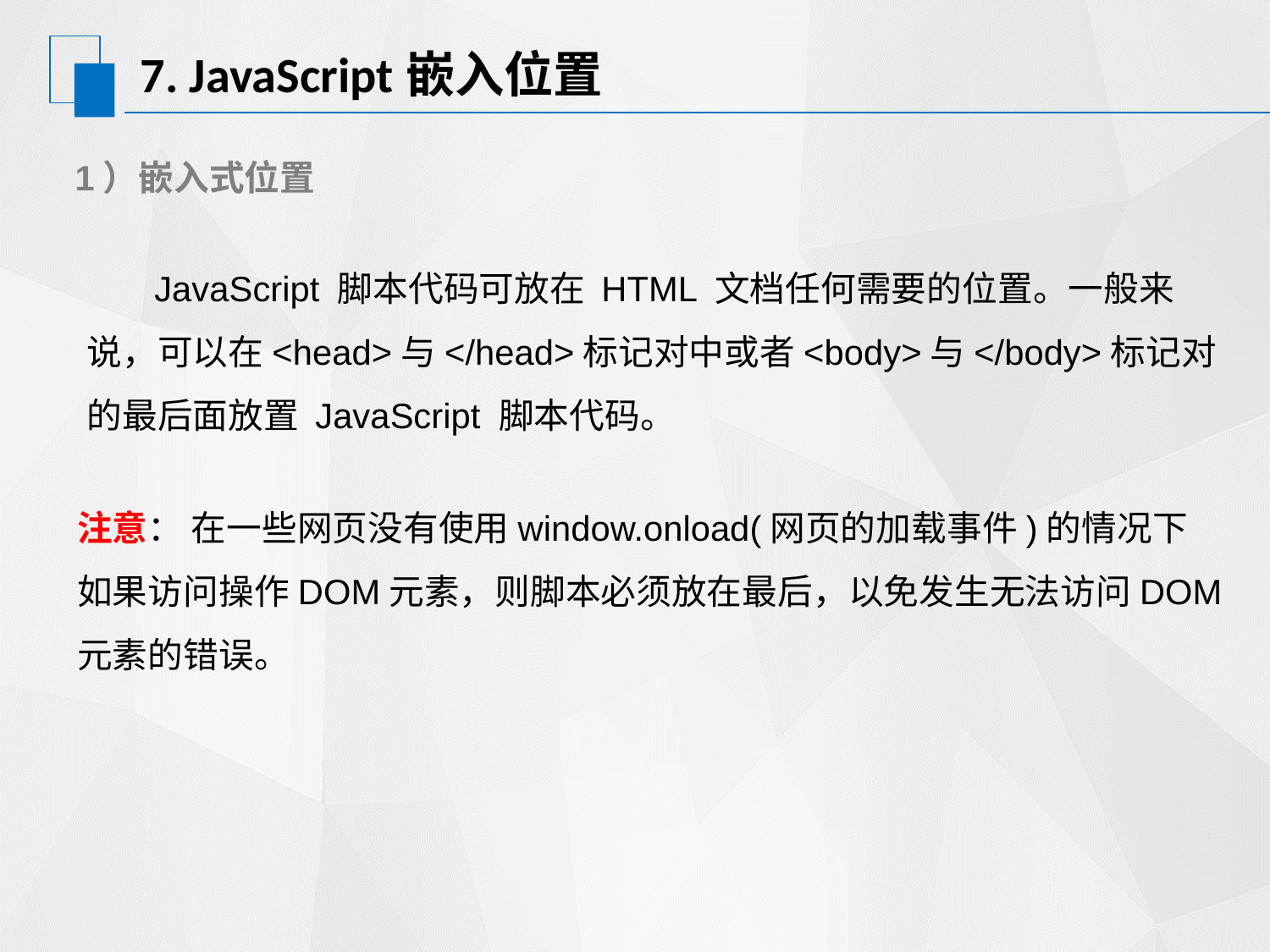

# 7. JavaScript嵌入位置
1）嵌入式位置
           JavaScript 脚本代码可放在 HTML 文档任何需要的位置。一般来说，可以在<head>与</head>标记对中或者<body>与</body>标记对的最后面放置 JavaScript 脚本代码。
注意： 在一些网页没有使用window.onload(网页的加载事件)的情况下如果访问操作DOM元素，则脚本必须放在最后，以免发生无法访问DOM元素的错误。